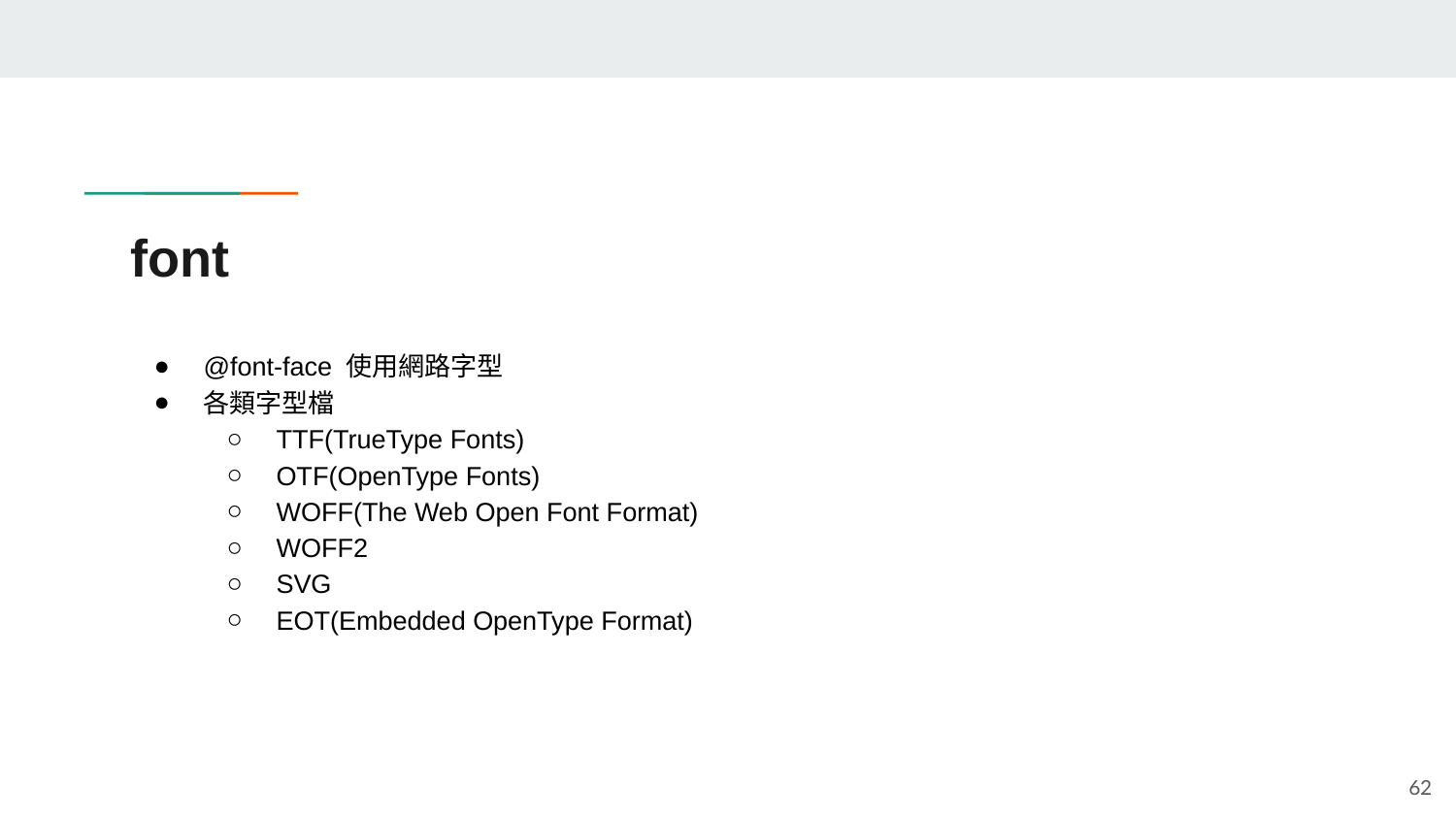

# font
@font-face 使用網路字型
各類字型檔
TTF(TrueType Fonts)
OTF(OpenType Fonts)
WOFF(The Web Open Font Format)
WOFF2
SVG
EOT(Embedded OpenType Format)

62